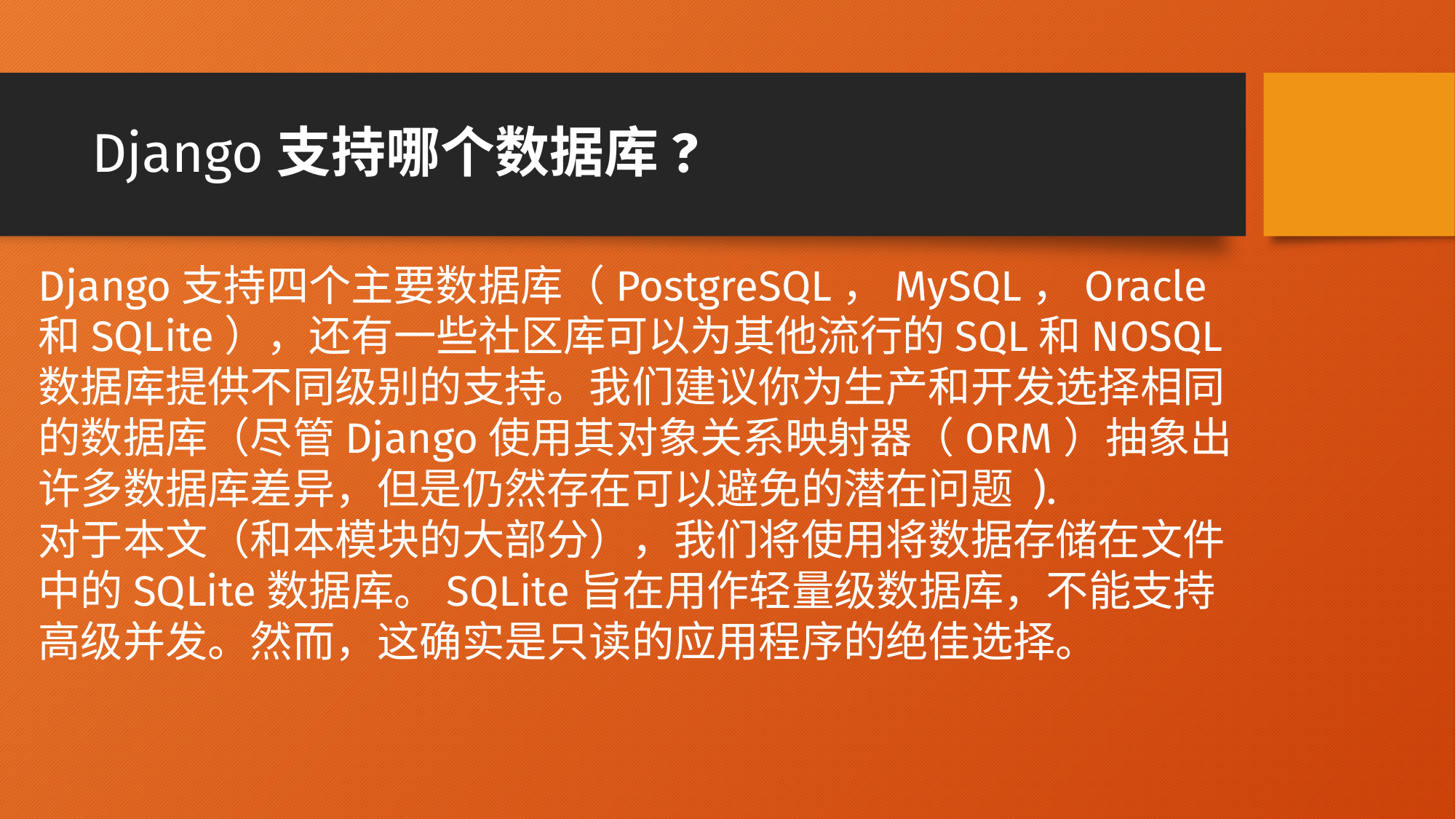

# Django支持哪个数据库?
Django支持四个主要数据库（PostgreSQL，MySQL，Oracle和SQLite），还有一些社区库可以为其他流行的SQL和NOSQL数据库提供不同级别的支持。我们建议你为生产和开发选择相同的数据库（尽管Django使用其对象关系映射器（ORM）抽象出许多数据库差异，但是仍然存在可以避免的潜在问题 ).
对于本文（和本模块的大部分），我们将使用将数据存储在文件中的SQLite数据库。SQLite旨在用作轻量级数据库，不能支持高级并发。然而，这确实是只读的应用程序的绝佳选择。